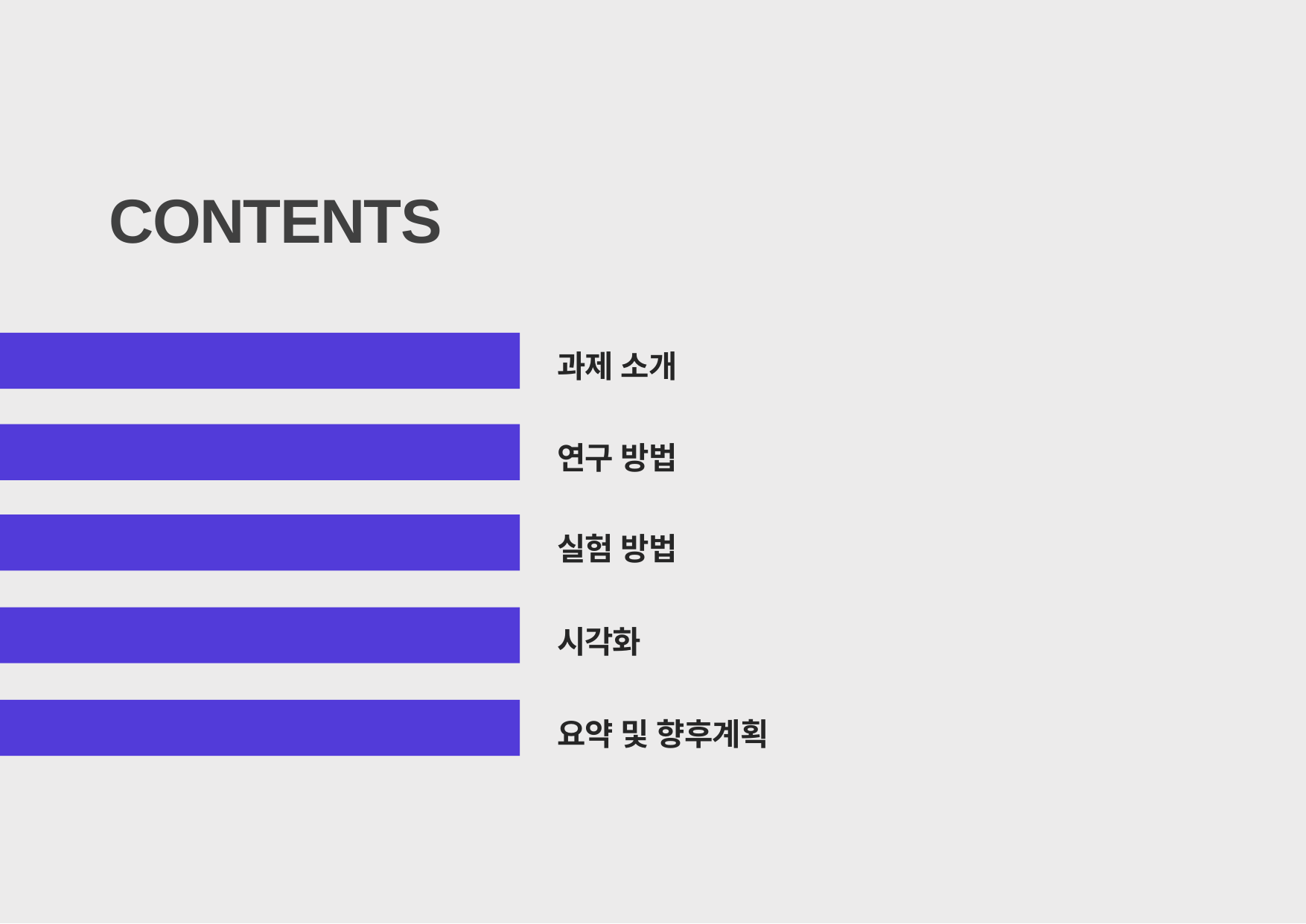

CONTENTS
01
과제 소개
04
시각화
05
요약 및 향후계획
02
연구 방법
03
실험 방법